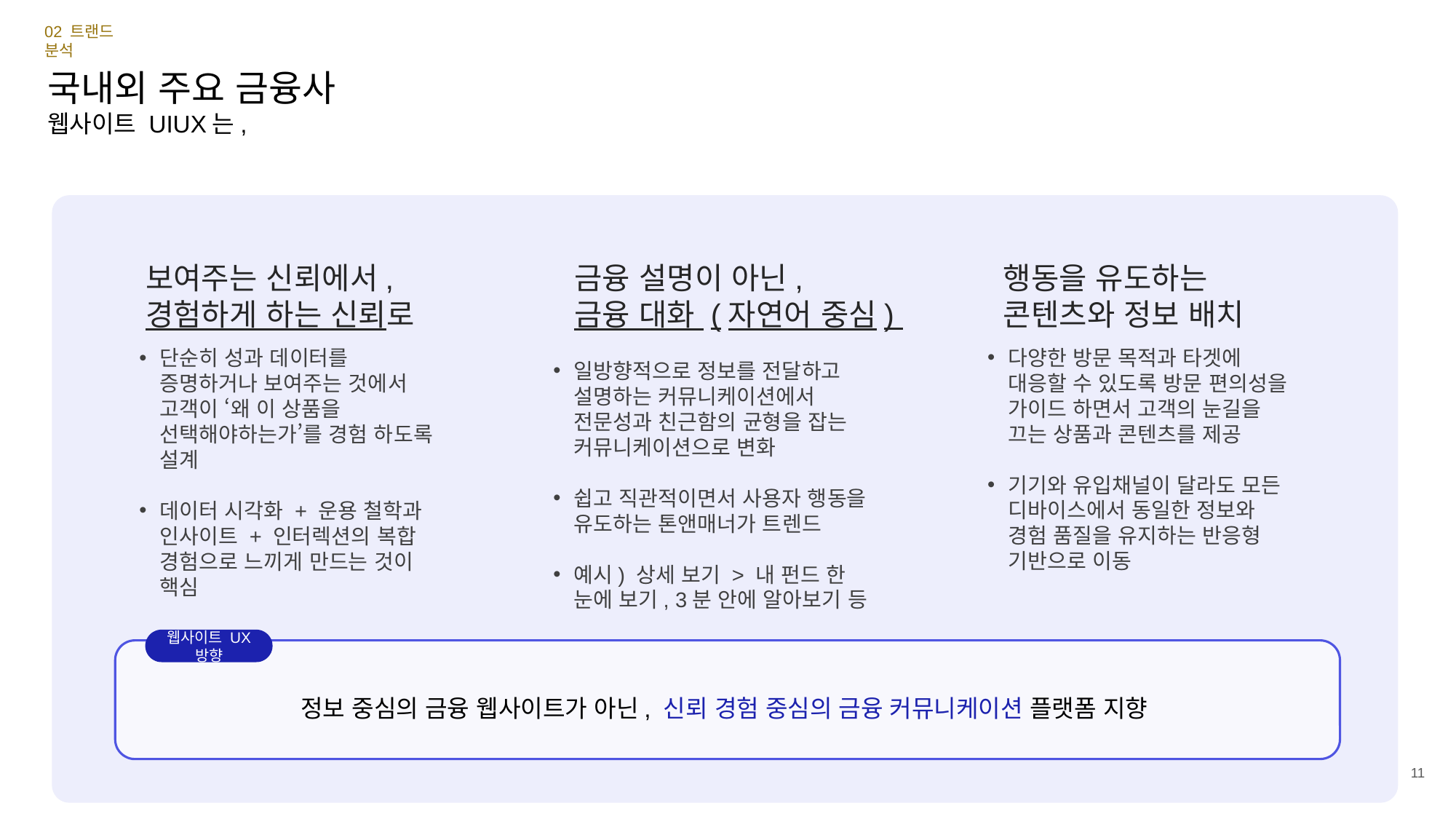

02 트랜드 분석
국내외 주요 금융사
웹사이트 UIUX는,

보여주는 신뢰에서,
경험하게 하는 신뢰로
금융 설명이 아닌,
금융 대화 (자연어 중심)
행동을 유도하는 콘텐츠와 정보 배치
다양한 방문 목적과 타겟에 대응할 수 있도록 방문 편의성을 가이드 하면서 고객의 눈길을 끄는 상품과 콘텐츠를 제공
기기와 유입채널이 달라도 모든 디바이스에서 동일한 정보와 경험 품질을 유지하는 반응형 기반으로 이동
단순히 성과 데이터를 증명하거나 보여주는 것에서 고객이 ‘왜 이 상품을 선택해야하는가’를 경험 하도록 설계
데이터 시각화 + 운용 철학과 인사이트 + 인터렉션의 복합 경험으로 느끼게 만드는 것이 핵심
일방향적으로 정보를 전달하고 설명하는 커뮤니케이션에서 전문성과 친근함의 균형을 잡는 커뮤니케이션으로 변화
쉽고 직관적이면서 사용자 행동을 유도하는 톤앤매너가 트렌드
예시) 상세 보기 > 내 펀드 한 눈에 보기, 3분 안에 알아보기 등
웹사이트 UX 방향

정보 중심의 금융 웹사이트가 아닌, 신뢰 경험 중심의 금융 커뮤니케이션 플랫폼 지향
11